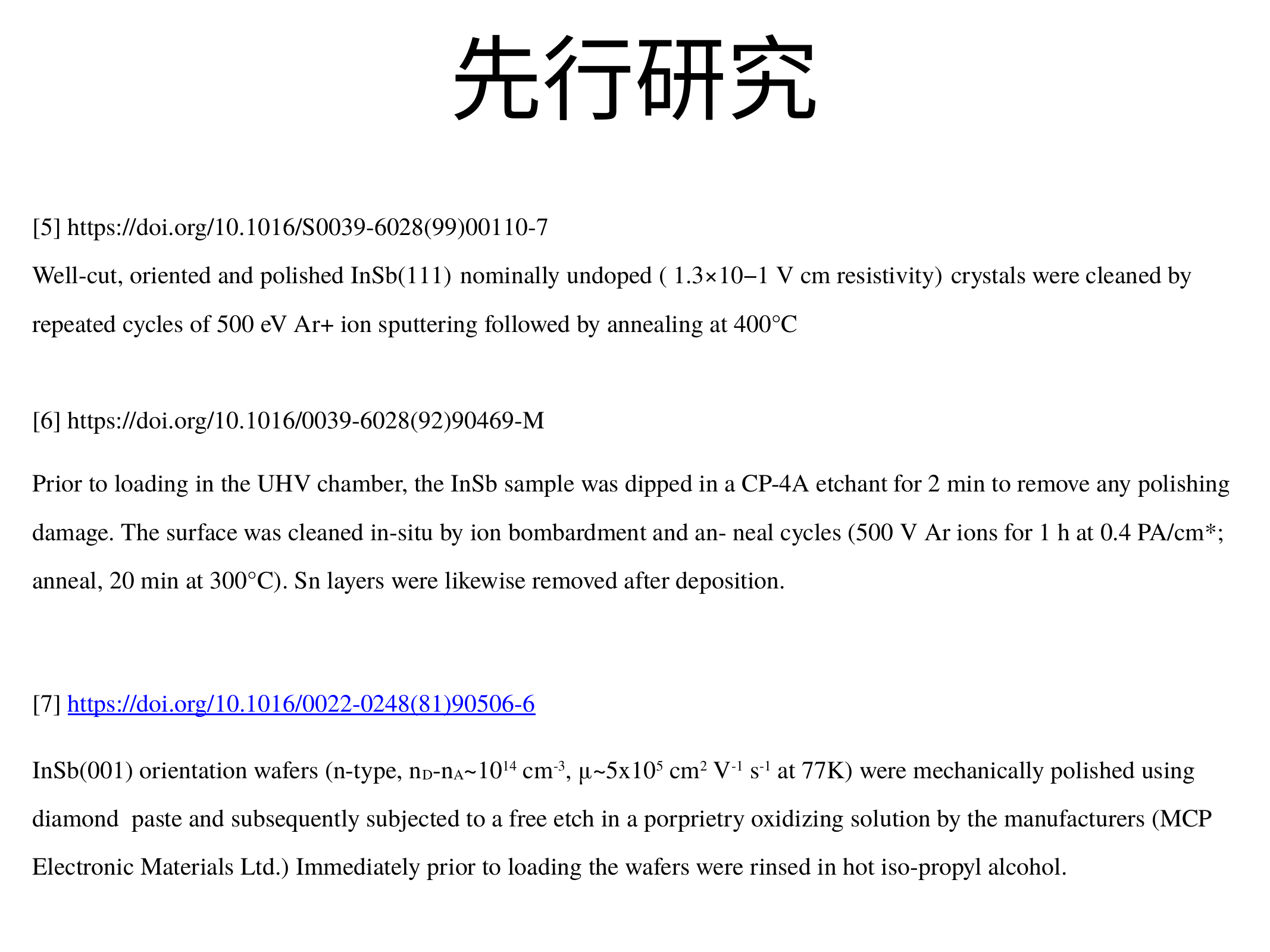

# 先行研究
[5] https://doi.org/10.1016/S0039-6028(99)00110-7
Well-cut, oriented and polished InSb(111) nominally undoped ( 1.3×10−1 V cm resistivity) crystals were cleaned by repeated cycles of 500 eV Ar+ ion sputtering followed by annealing at 400°C

[6] https://doi.org/10.1016/0039-6028(92)90469-M
Prior to loading in the UHV chamber, the InSb sample was dipped in a CP-4A etchant for 2 min to remove any polishing damage. The surface was cleaned in-situ by ion bombardment and an- neal cycles (500 V Ar ions for 1 h at 0.4 PA/cm*; anneal, 20 min at 300°C). Sn layers were likewise removed after deposition.

[7] https://doi.org/10.1016/0022-0248(81)90506-6
InSb(001) orientation wafers (n-type, nD-nA~1014 cm-3, μ~5x105 cm2 V-1 s-1 at 77K) were mechanically polished using diamond  paste and subsequently subjected to a free etch in a porprietry oxidizing solution by the manufacturers (MCP Electronic Materials Ltd.) Immediately prior to loading the wafers were rinsed in hot iso-propyl alcohol.